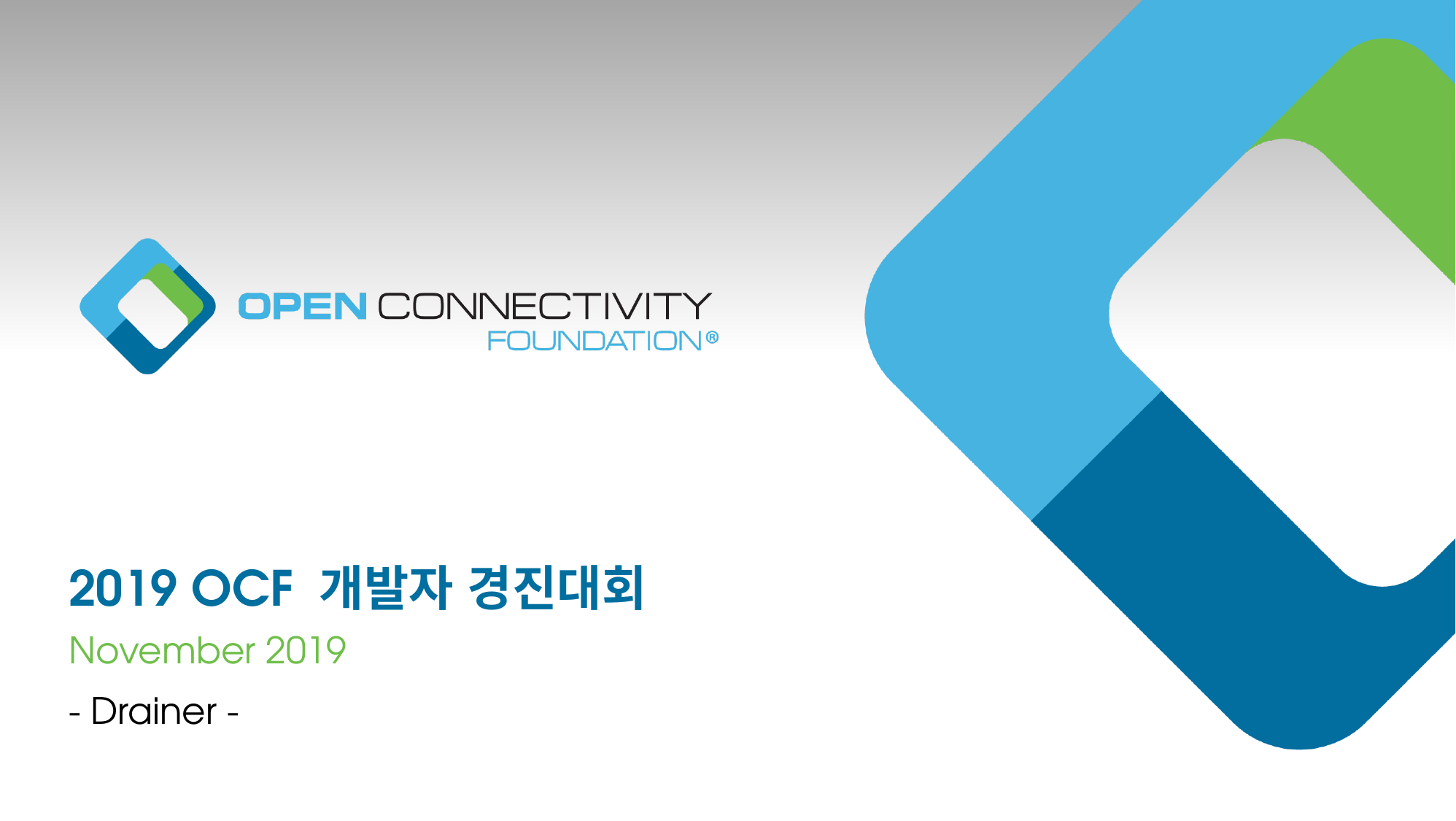

# 2019 OCF 개발자 경진대회
November 2019
- Drainer -